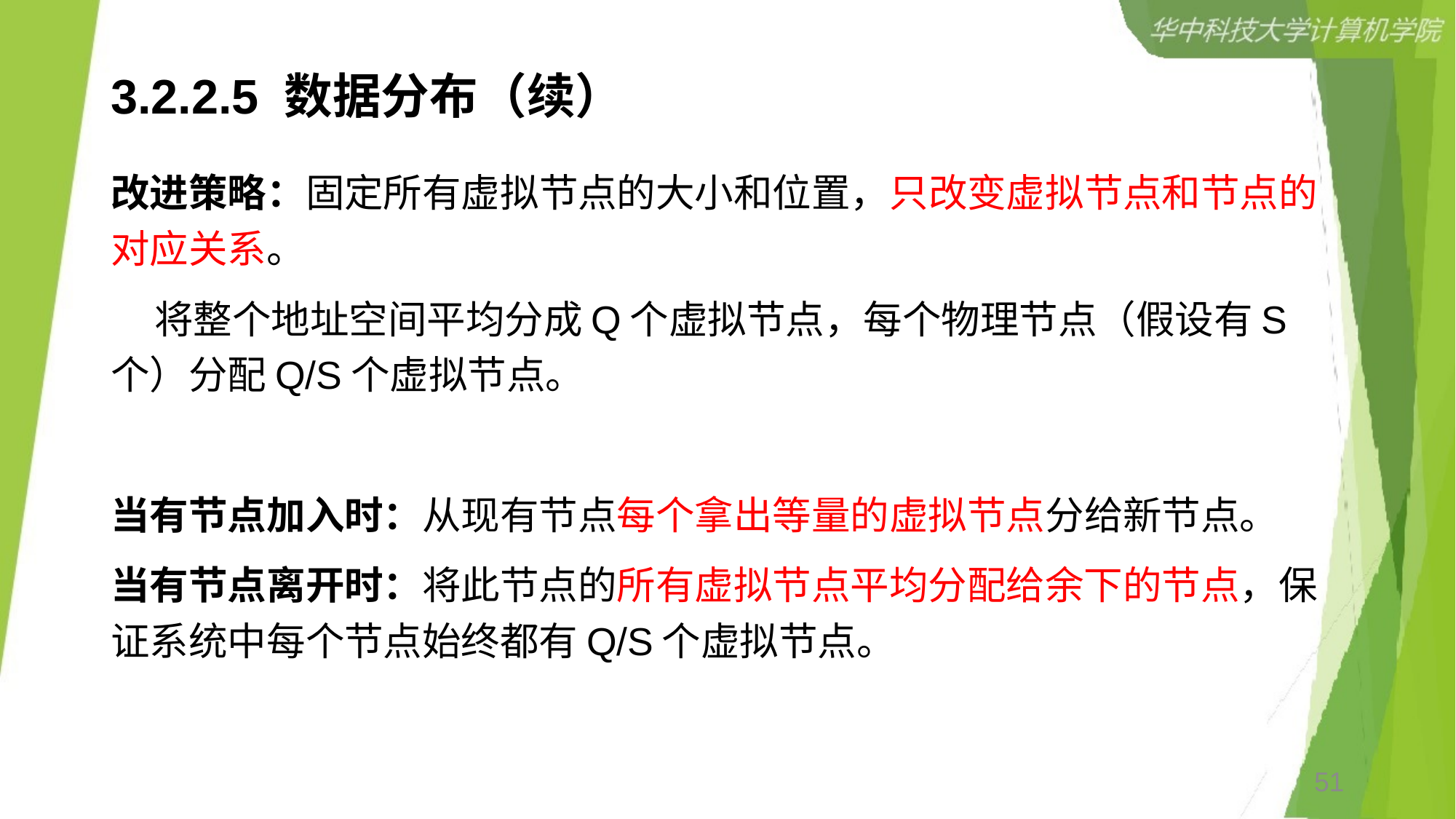

# 3.2.2.5 数据分布（续）
改进策略：固定所有虚拟节点的大小和位置，只改变虚拟节点和节点的对应关系。
    将整个地址空间平均分成Q个虚拟节点，每个物理节点（假设有S个）分配Q/S个虚拟节点。

当有节点加入时：从现有节点每个拿出等量的虚拟节点分给新节点。
当有节点离开时：将此节点的所有虚拟节点平均分配给余下的节点，保证系统中每个节点始终都有Q/S个虚拟节点。
51